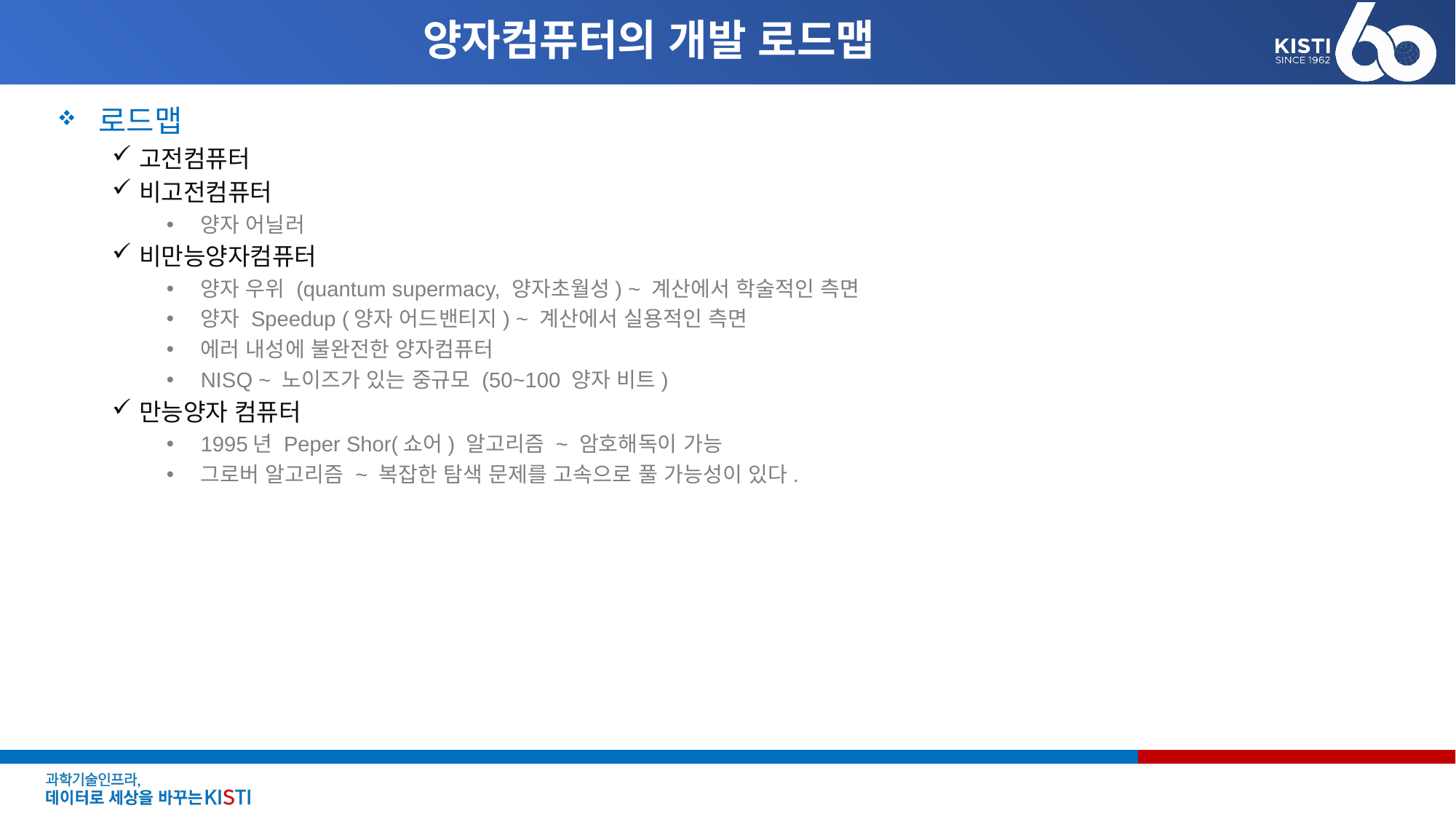

# 양자컴퓨터의 개발 로드맵
로드맵
고전컴퓨터
비고전컴퓨터
양자 어닐러
비만능양자컴퓨터
양자 우위 (quantum supermacy, 양자초월성) ~ 계산에서 학술적인 측면
양자 Speedup (양자 어드밴티지) ~ 계산에서 실용적인 측면
에러 내성에 불완전한 양자컴퓨터
NISQ ~ 노이즈가 있는 중규모 (50~100 양자 비트)
만능양자 컴퓨터
1995년 Peper Shor(쇼어) 알고리즘 ~ 암호해독이 가능
그로버 알고리즘 ~ 복잡한 탐색 문제를 고속으로 풀 가능성이 있다.